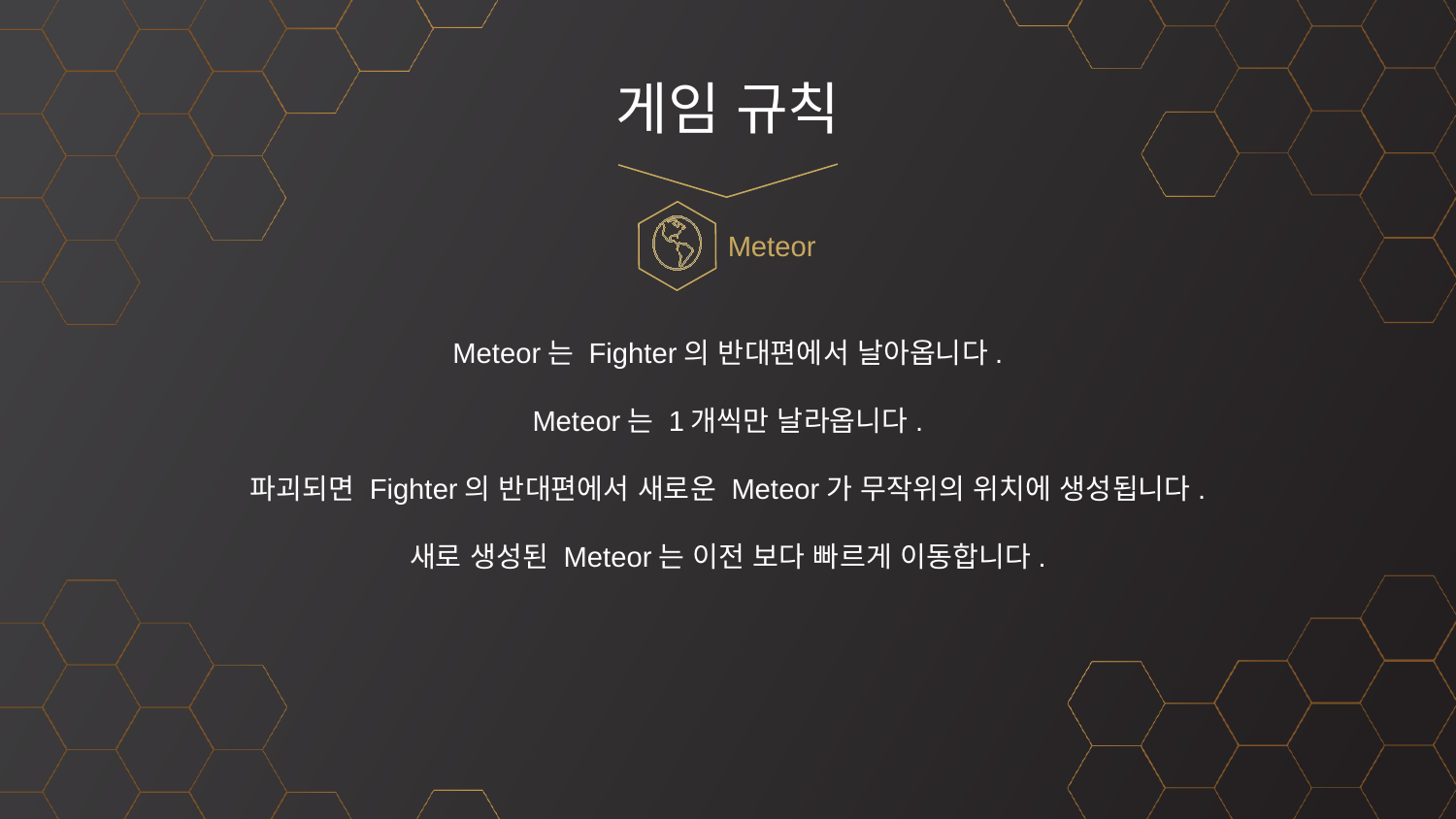

# 게임 규칙

Meteor

Meteor는 Fighter의 반대편에서 날아옵니다.

Meteor는 1개씩만 날라옵니다.

파괴되면 Fighter의 반대편에서 새로운 Meteor가 무작위의 위치에 생성됩니다.

새로 생성된 Meteor는 이전 보다 빠르게 이동합니다.